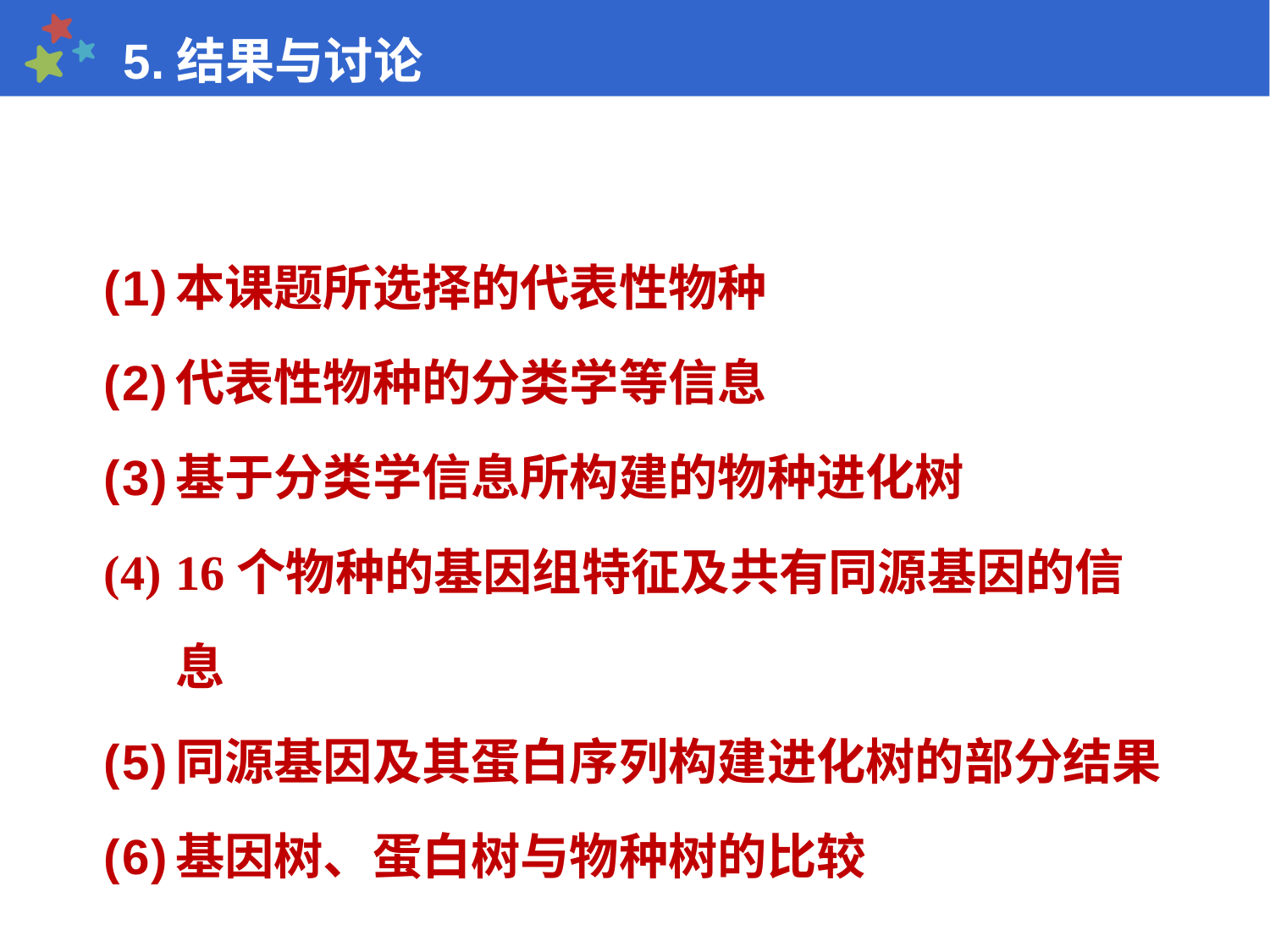

5.结果与讨论
本课题所选择的代表性物种
代表性物种的分类学等信息
基于分类学信息所构建的物种进化树
16个物种的基因组特征及共有同源基因的信息
同源基因及其蛋白序列构建进化树的部分结果
基因树、蛋白树与物种树的比较